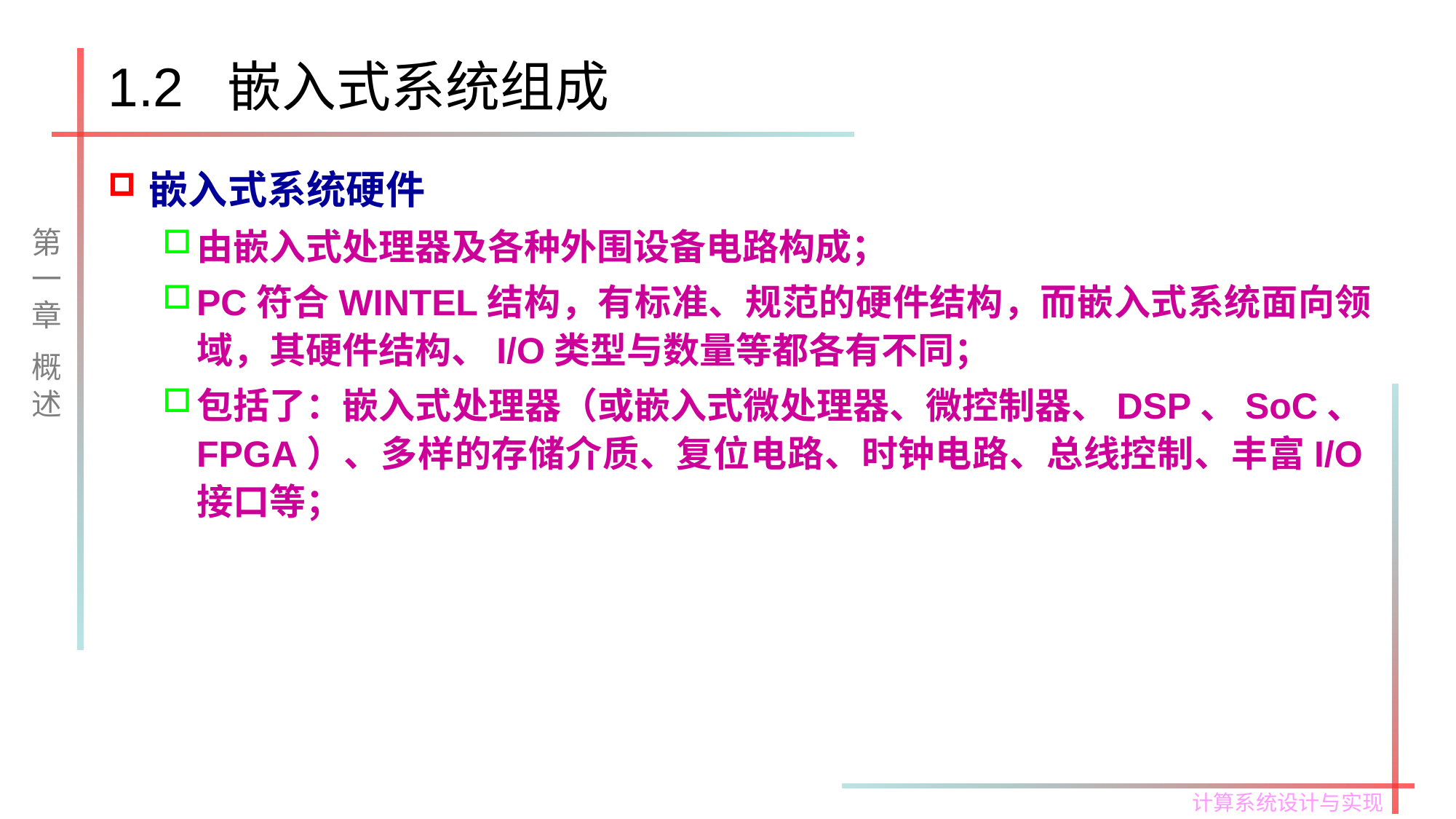

# 1.2  嵌入式系统组成
嵌入式系统硬件
由嵌入式处理器及各种外围设备电路构成；
PC符合WINTEL结构，有标准、规范的硬件结构，而嵌入式系统面向领域，其硬件结构、I/O类型与数量等都各有不同；
包括了：嵌入式处理器（或嵌入式微处理器、微控制器、DSP、SoC、FPGA）、多样的存储介质、复位电路、时钟电路、总线控制、丰富I/O接口等；
第一章
概述